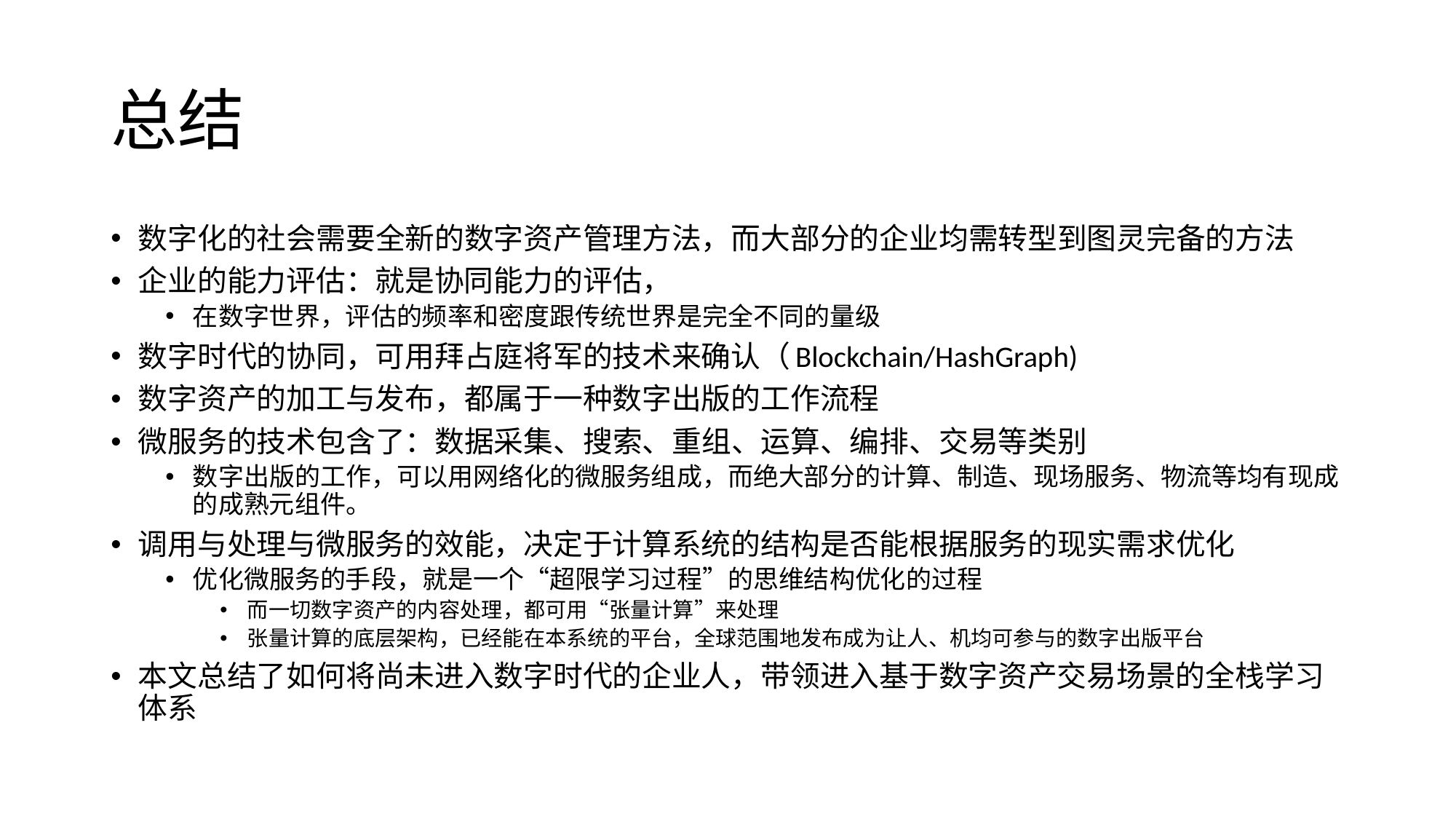

# 总结
数字化的社会需要全新的数字资产管理方法，而大部分的企业均需转型到图灵完备的方法
企业的能力评估：就是协同能力的评估，
在数字世界，评估的频率和密度跟传统世界是完全不同的量级
数字时代的协同，可用拜占庭将军的技术来确认（Blockchain/HashGraph)
数字资产的加工与发布，都属于一种数字出版的工作流程
微服务的技术包含了：数据采集、搜索、重组、运算、编排、交易等类别
数字出版的工作，可以用网络化的微服务组成，而绝大部分的计算、制造、现场服务、物流等均有现成的成熟元组件。
调用与处理与微服务的效能，决定于计算系统的结构是否能根据服务的现实需求优化
优化微服务的手段，就是一个“超限学习过程”的思维结构优化的过程
而一切数字资产的内容处理，都可用“张量计算”来处理
张量计算的底层架构，已经能在本系统的平台，全球范围地发布成为让人、机均可参与的数字出版平台
本文总结了如何将尚未进入数字时代的企业人，带领进入基于数字资产交易场景的全栈学习体系